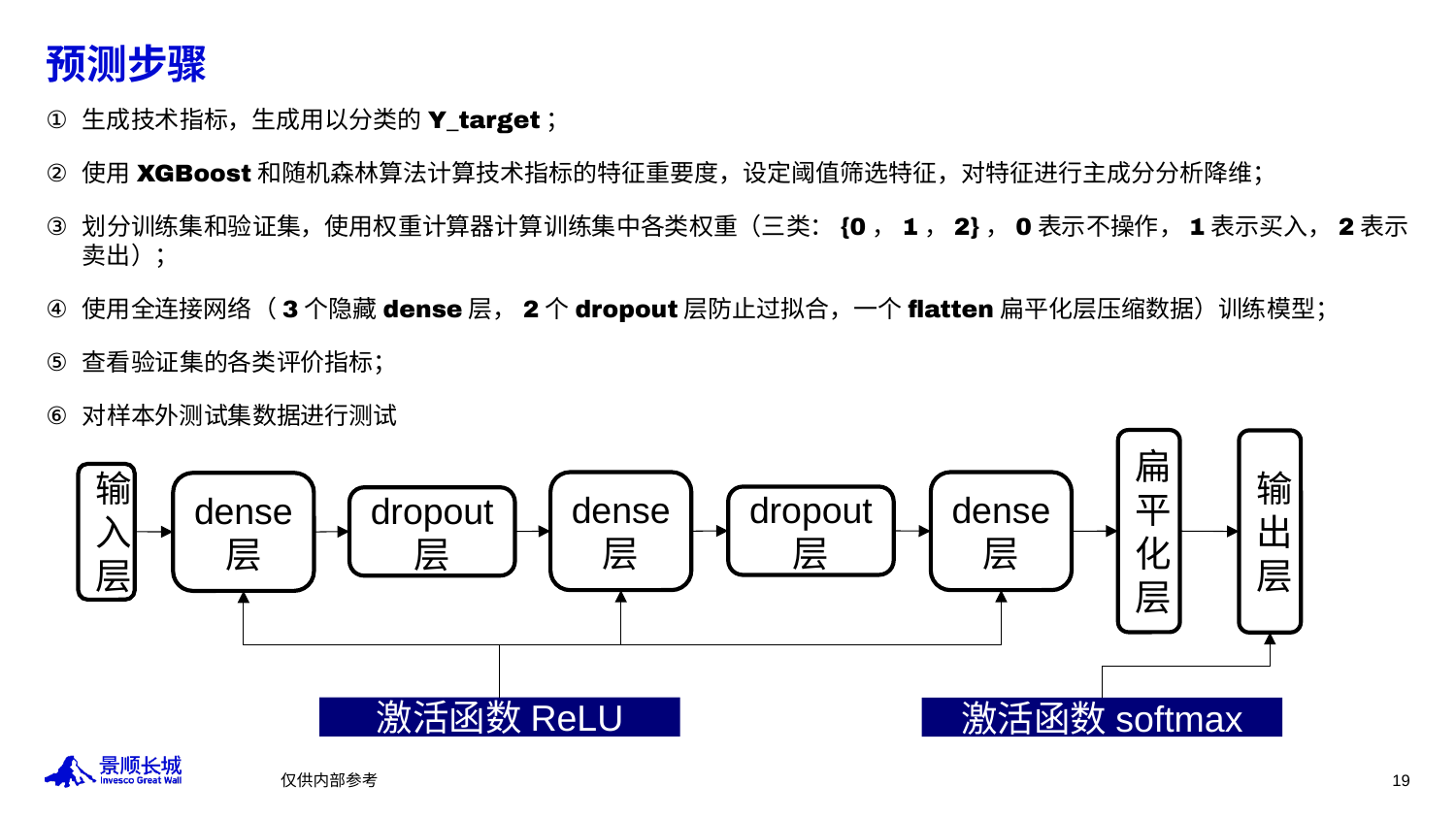

# 预测步骤
生成技术指标，生成用以分类的Y_target；
使用XGBoost和随机森林算法计算技术指标的特征重要度，设定阈值筛选特征，对特征进行主成分分析降维；
划分训练集和验证集，使用权重计算器计算训练集中各类权重（三类：{0，1，2}，0表示不操作，1表示买入，2表示卖出）；
使用全连接网络（3个隐藏dense层，2个dropout层防止过拟合，一个flatten扁平化层压缩数据）训练模型；
查看验证集的各类评价指标；
对样本外测试集数据进行测试

扁
平
化
层
输出层
输入层
dense
层
dense
层
dense
层
dropout
层
dropout
层
激活函数ReLU
激活函数softmax
仅供内部参考
19